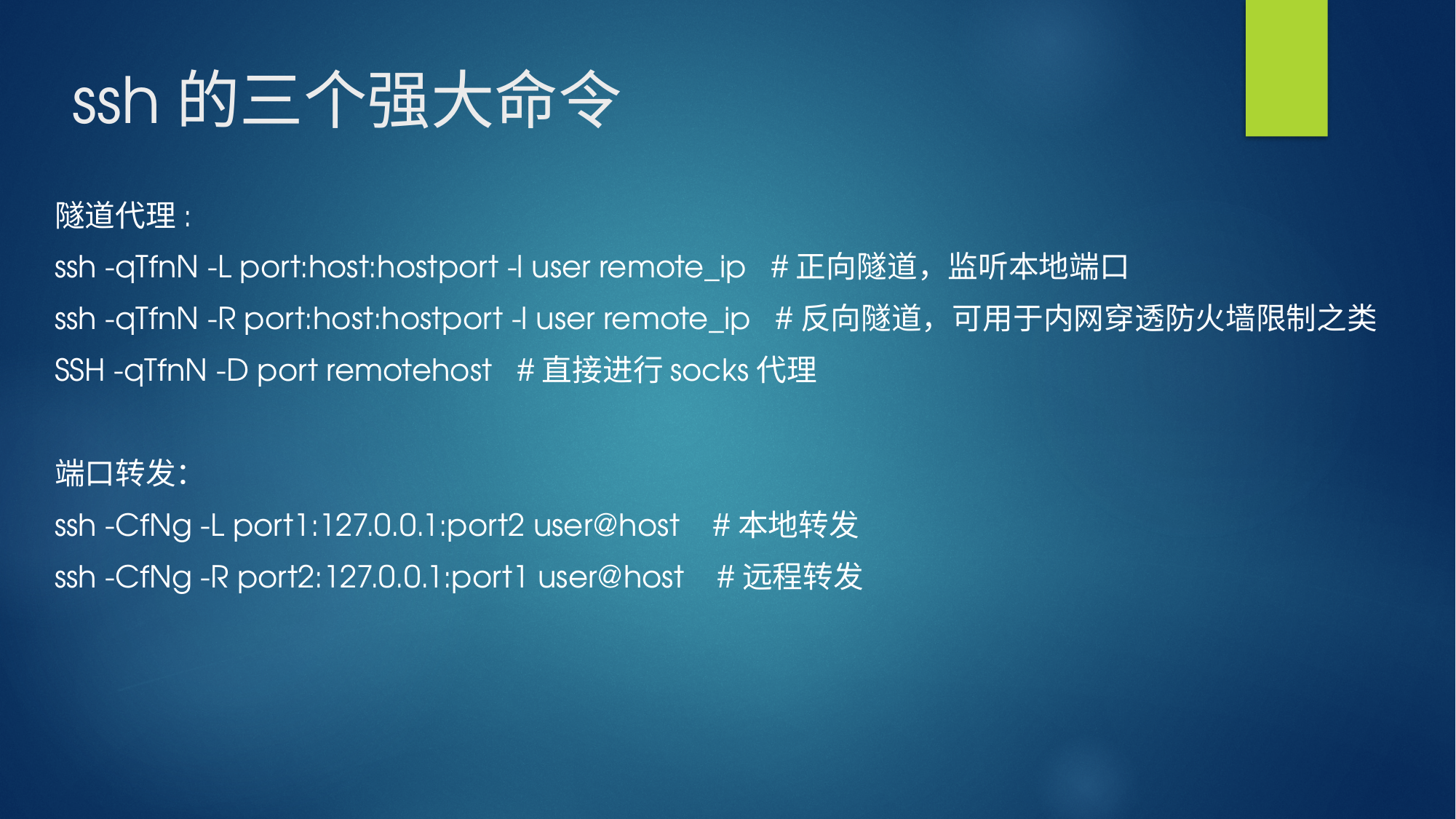

# ssh的三个强大命令
隧道代理:
ssh -qTfnN -L port:host:hostport -l user remote_ip   #正向隧道，监听本地端口
ssh -qTfnN -R port:host:hostport -l user remote_ip   #反向隧道，可用于内网穿透防火墙限制之类
SSH -qTfnN -D port remotehost   #直接进行socks代理

端口转发：
ssh -CfNg -L port1:127.0.0.1:port2 user@host    #本地转发
ssh -CfNg -R port2:127.0.0.1:port1 user@host    #远程转发